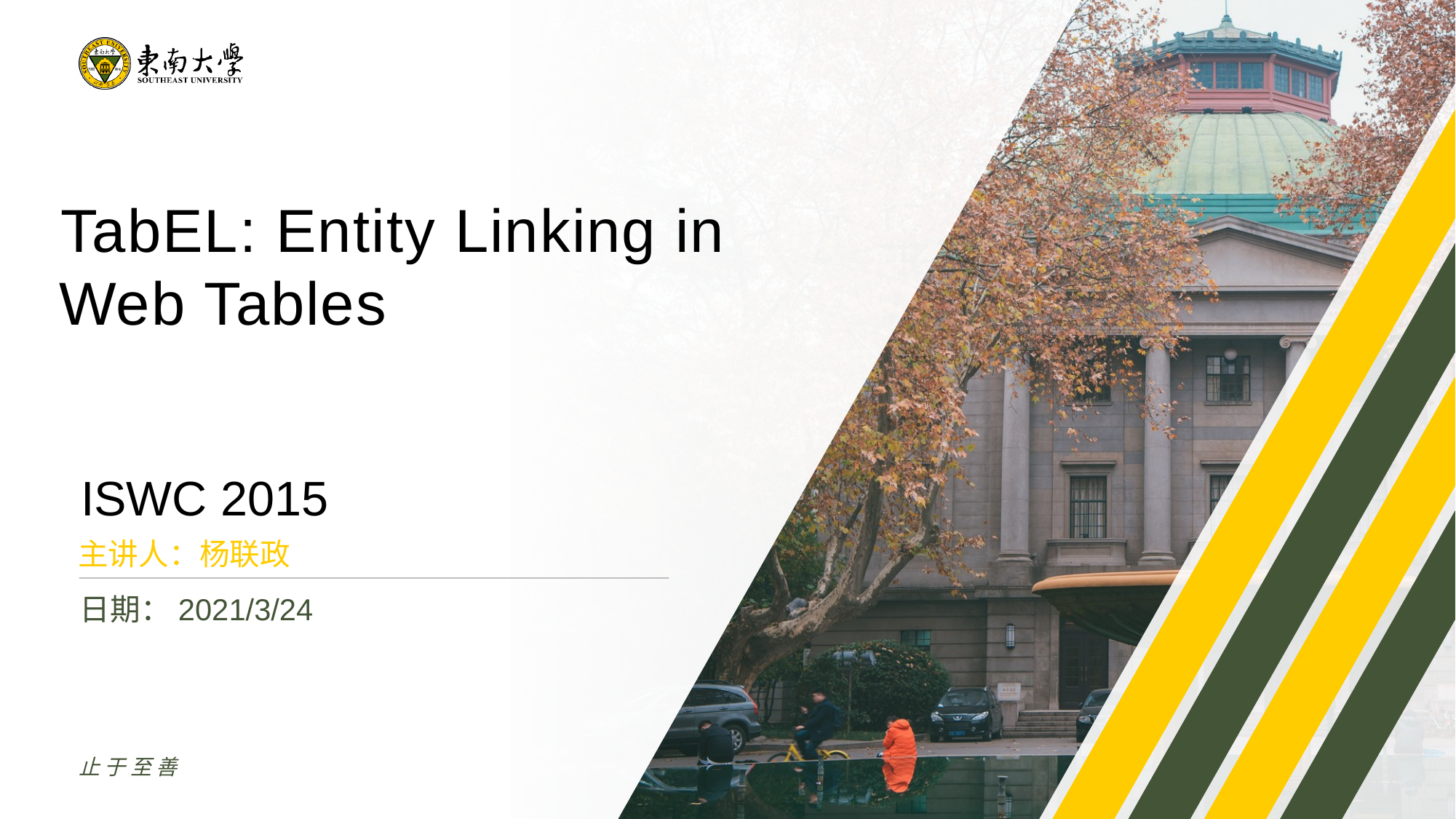

﻿TabEL: Entity Linking in Web Tables
ISWC 2015
主讲人：杨联政
日期：2021/3/24
止于至善